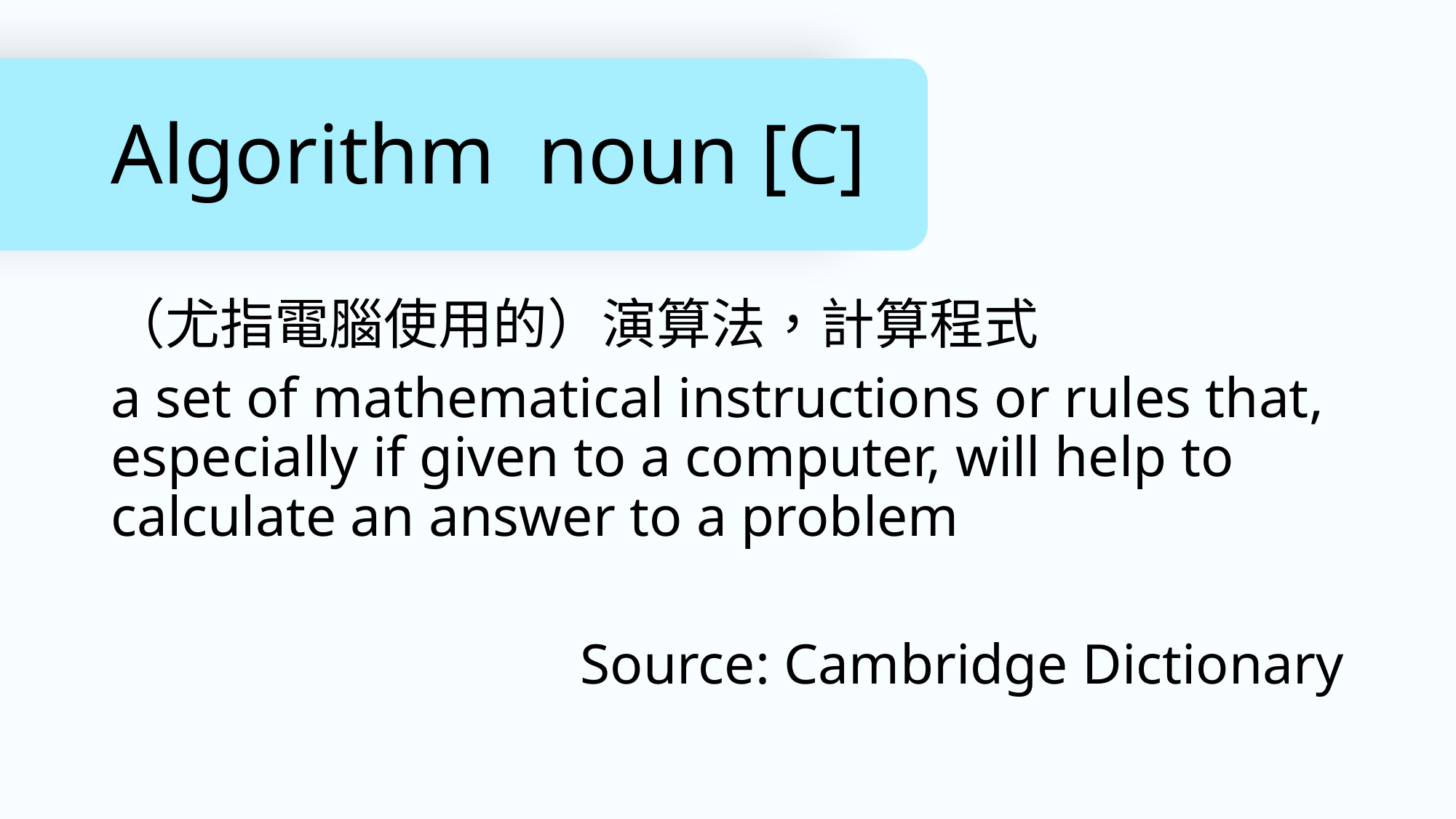

# Algorithm  noun [C]
（尤指電腦使用的）演算法，計算程式
a set of mathematical instructions or rules that, especially if given to a computer, will help to calculate an answer to a problem

Source: Cambridge Dictionary